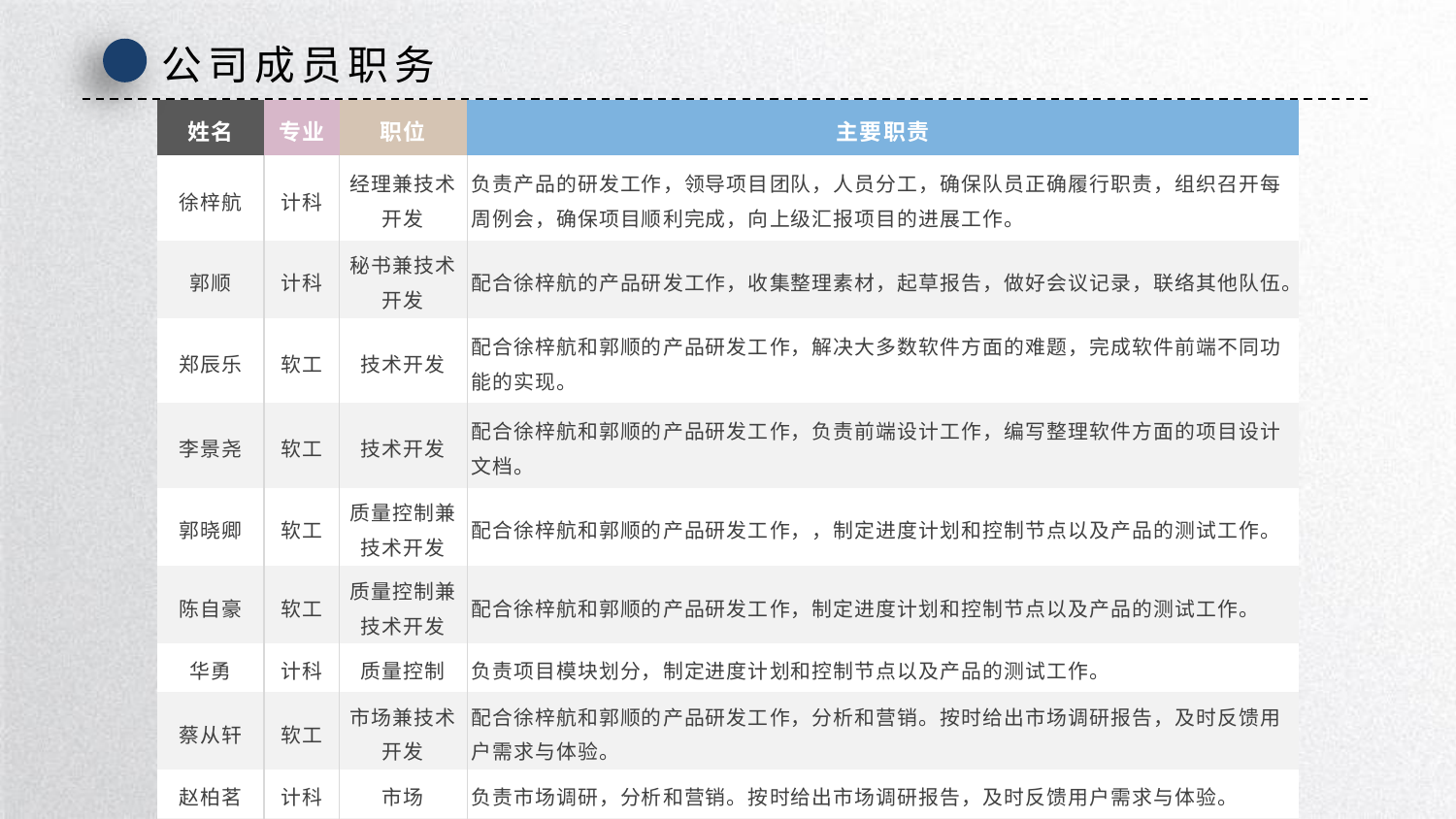

公司成员职务

| 姓名 | 专业 | 职位 | 主要职责 |
| --- | --- | --- | --- |
| 徐梓航 | 计科 | 经理兼技术开发 | 负责产品的研发工作，领导项目团队，人员分工，确保队员正确履行职责，组织召开每周例会，确保项目顺利完成，向上级汇报项目的进展工作。 |
| 郭顺 | 计科 | 秘书兼技术开发 | 配合徐梓航的产品研发工作，收集整理素材，起草报告，做好会议记录，联络其他队伍。 |
| 郑辰乐 | 软工 | 技术开发 | 配合徐梓航和郭顺的产品研发工作，解决大多数软件方面的难题，完成软件前端不同功能的实现。 |
| 李景尧 | 软工 | 技术开发 | 配合徐梓航和郭顺的产品研发工作，负责前端设计工作，编写整理软件方面的项目设计文档。 |
| 郭晓卿 | 软工 | 质量控制兼技术开发 | 配合徐梓航和郭顺的产品研发工作，，制定进度计划和控制节点以及产品的测试工作。 |
| 陈自豪 | 软工 | 质量控制兼技术开发 | 配合徐梓航和郭顺的产品研发工作，制定进度计划和控制节点以及产品的测试工作。 |
| 华勇 | 计科 | 质量控制 | 负责项目模块划分，制定进度计划和控制节点以及产品的测试工作。 |
| 蔡从轩 | 软工 | 市场兼技术开发 | 配合徐梓航和郭顺的产品研发工作，分析和营销。按时给出市场调研报告，及时反馈用户需求与体验。 |
| 赵柏茗 | 计科 | 市场 | 负责市场调研，分析和营销。按时给出市场调研报告，及时反馈用户需求与体验。 |
| 徐梦蝶 | 计科 | 财务 | 管理项目使用的经费和虚拟经费，随时监控财务使用情况和给出报告。 |